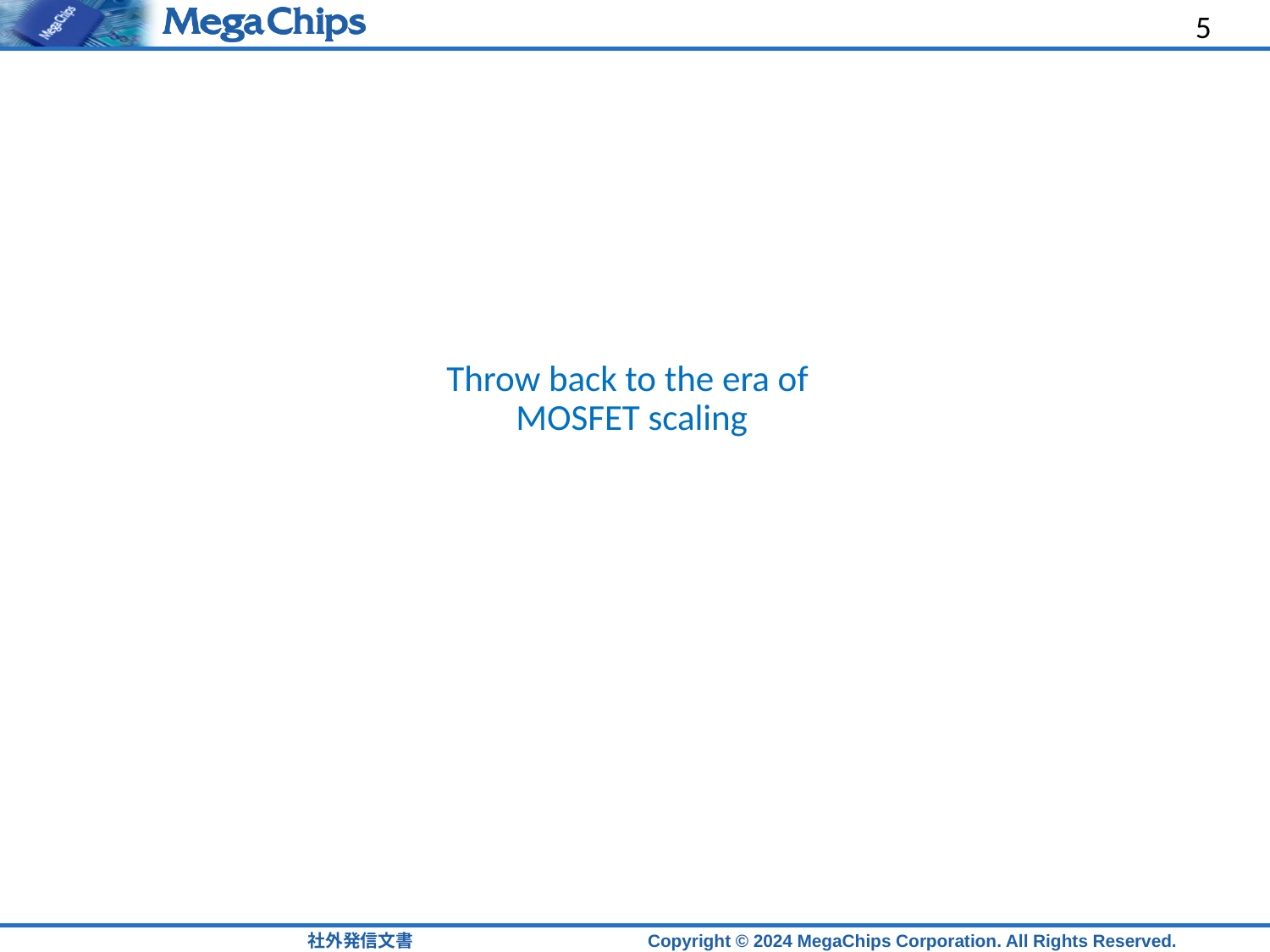

5
# Throw back to the era of MOSFET scaling
社外発信文書